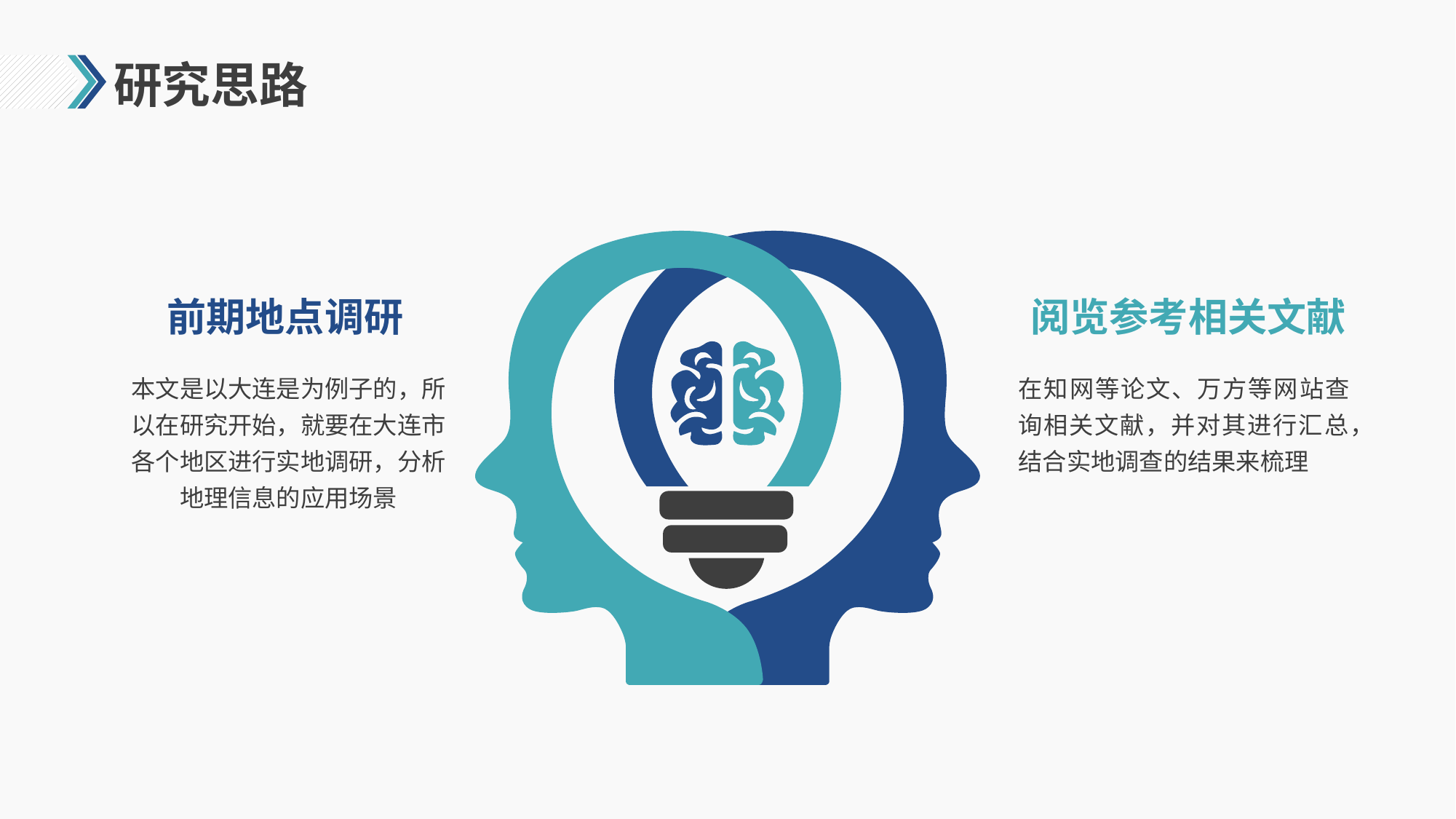

# 研究思路

前期地点调研
阅览参考相关文献
本文是以大连是为例子的，所以在研究开始，就要在大连市各个地区进行实地调研，分析地理信息的应用场景
在知网等论文、万方等网站查询相关文献，并对其进行汇总，结合实地调查的结果来梳理